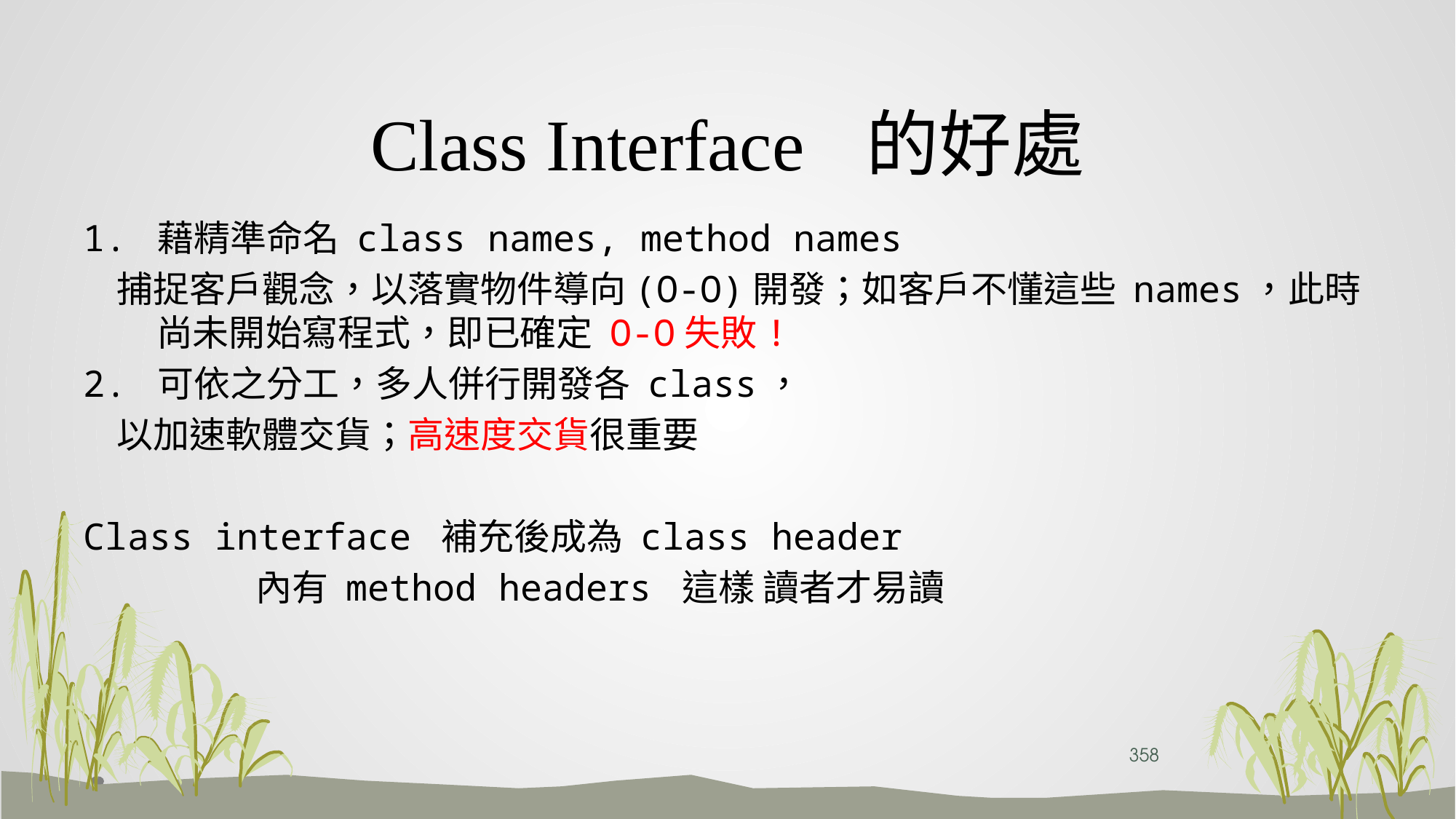

# Class Interface 的好處
1. 藉精準命名 class names, method names
   捕捉客戶觀念，以落實物件導向(O-O)開發；如客戶不懂這些 names，此時尚未開始寫程式，即已確定 O-O失敗!
2. 可依之分工，多人併行開發各 class，
   以加速軟體交貨；高速度交貨很重要

Class interface 補充後成為 class header
                    內有 method headers 這樣 讀者才易讀
358